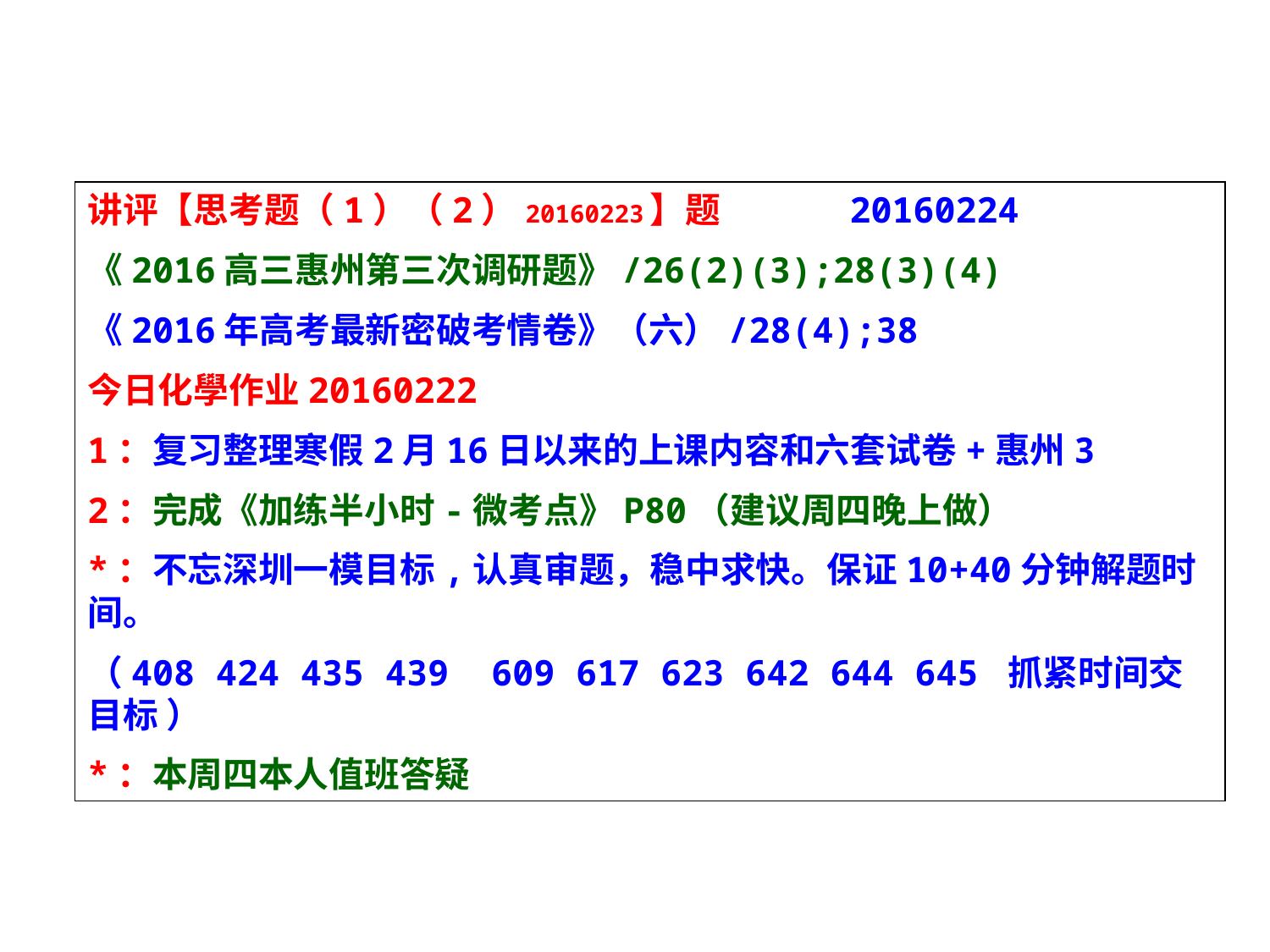

讲评【思考题（1）（2）20160223】题               20160224
《2016高三惠州第三次调研题》/26(2)(3);28(3)(4)
《2016年高考最新密破考情卷》（六）/28(4);38
今日化學作业20160222
1：复习整理寒假2月16日以来的上课内容和六套试卷+惠州3
2：完成《加练半小时-微考点》P80（建议周四晚上做）
*：不忘深圳一模目标,认真审题，稳中求快。保证10+40分钟解题时间。
（408 424 435 439  609 617 623 642 644 645 抓紧时间交目标 ）
*：本周四本人值班答疑